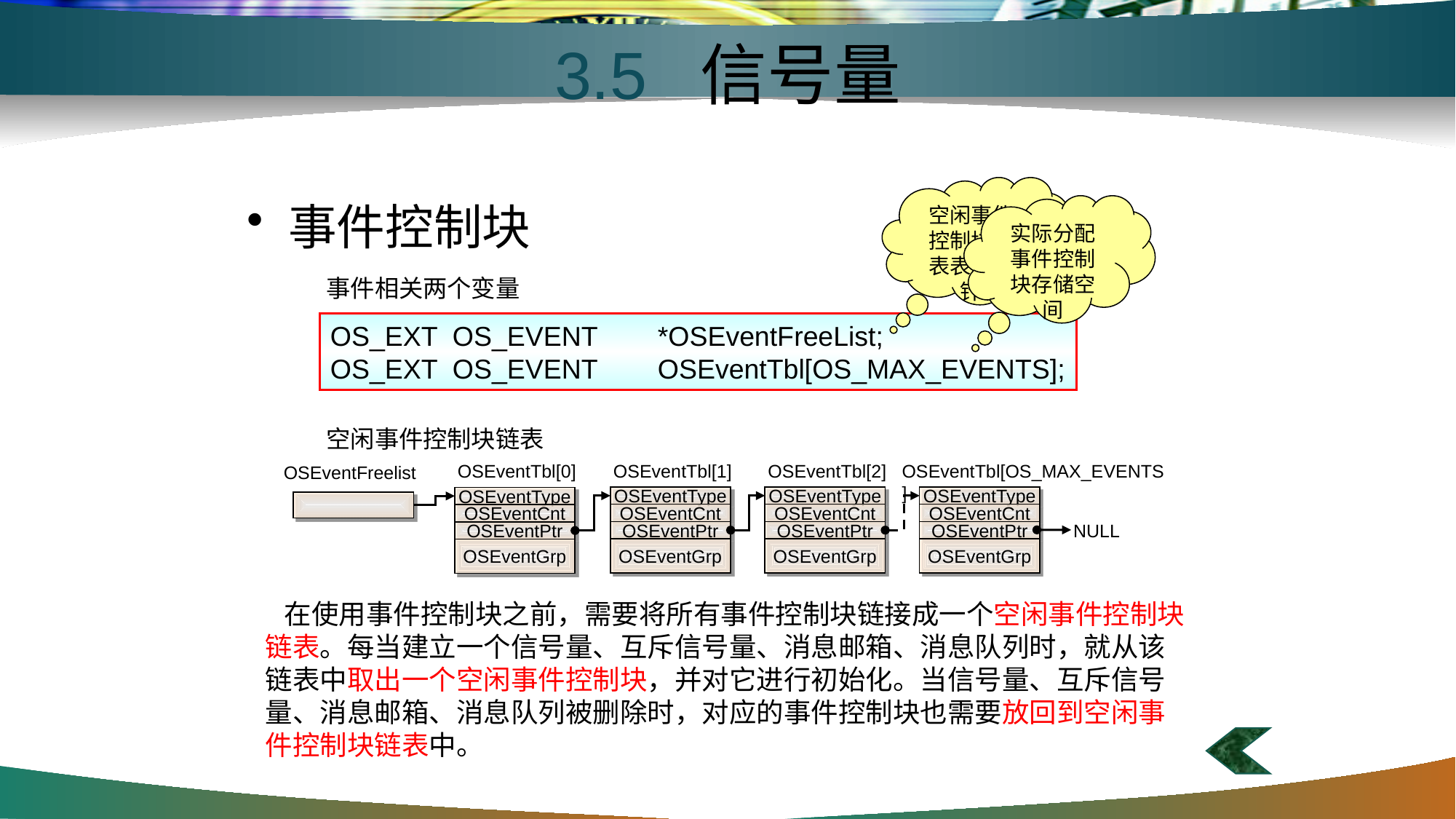

3.5  信号量
#

空闲事件控制块链表表头指针
事件控制块
实际分配事件控制块存储空间
事件相关两个变量
OS_EXT  OS_EVENT     	*OSEventFreeList;
OS_EXT  OS_EVENT     	OSEventTbl[OS_MAX_EVENTS];
空闲事件控制块链表
OSEventTbl[1]
OSEventType
OSEventCnt
OSEventPtr
OSEventGrp
OSEventTbl[2]
OSEventType
OSEventCnt
OSEventPtr
OSEventGrp
OSEventTbl[OS_MAX_EVENTS]
OSEventType
OSEventCnt
OSEventPtr
OSEventGrp
OSEventTbl[0]
OSEventType
OSEventCnt
OSEventPtr
OSEventGrp
OSEventFreelist

NULL

  在使用事件控制块之前，需要将所有事件控制块链接成一个空闲事件控制块链表。每当建立一个信号量、互斥信号量、消息邮箱、消息队列时，就从该链表中取出一个空闲事件控制块，并对它进行初始化。当信号量、互斥信号量、消息邮箱、消息队列被删除时，对应的事件控制块也需要放回到空闲事件控制块链表中。